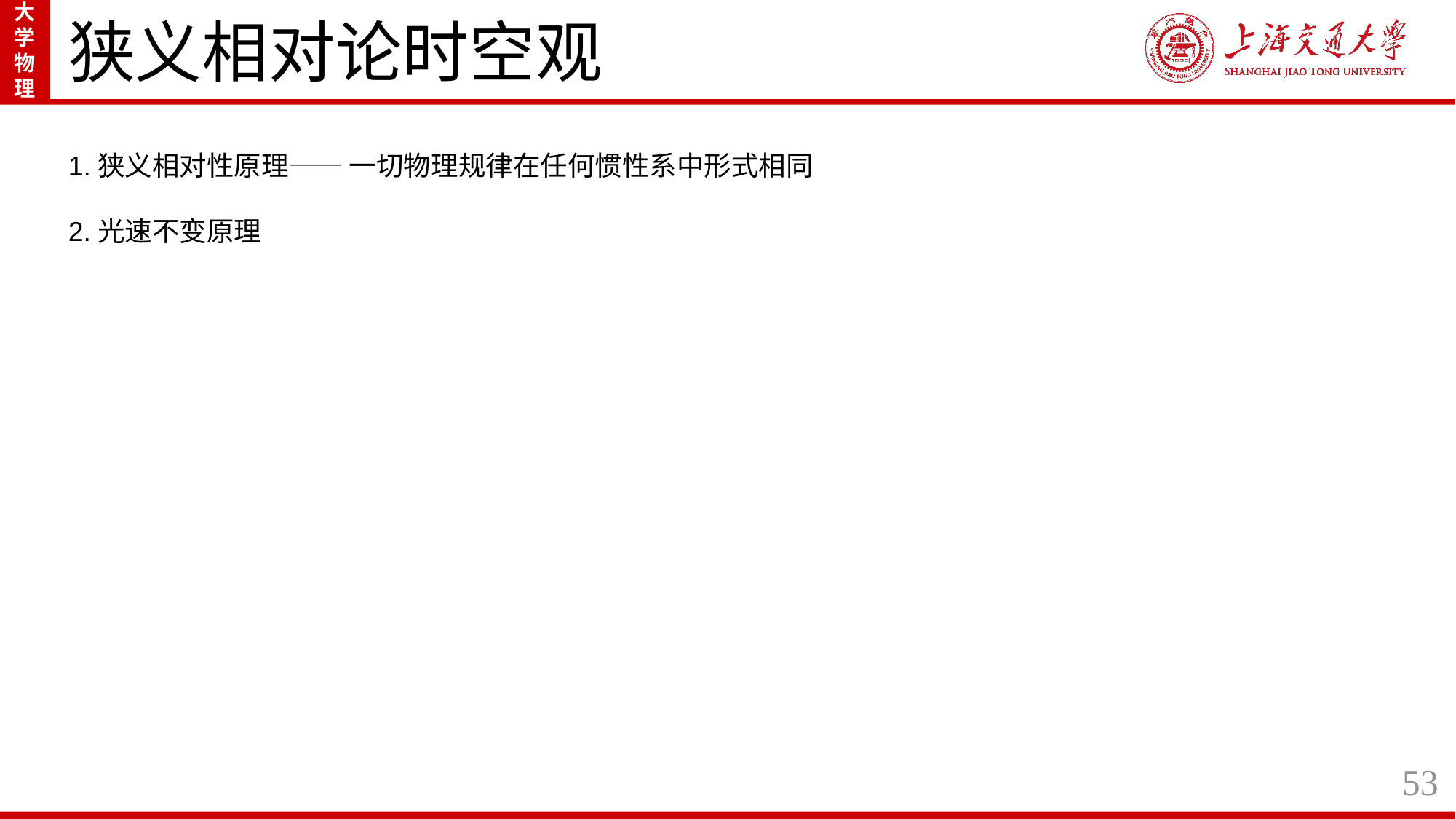

狭义相对论时空观
1.狭义相对性原理—— 一切物理规律在任何惯性系中形式相同

2.光速不变原理
53